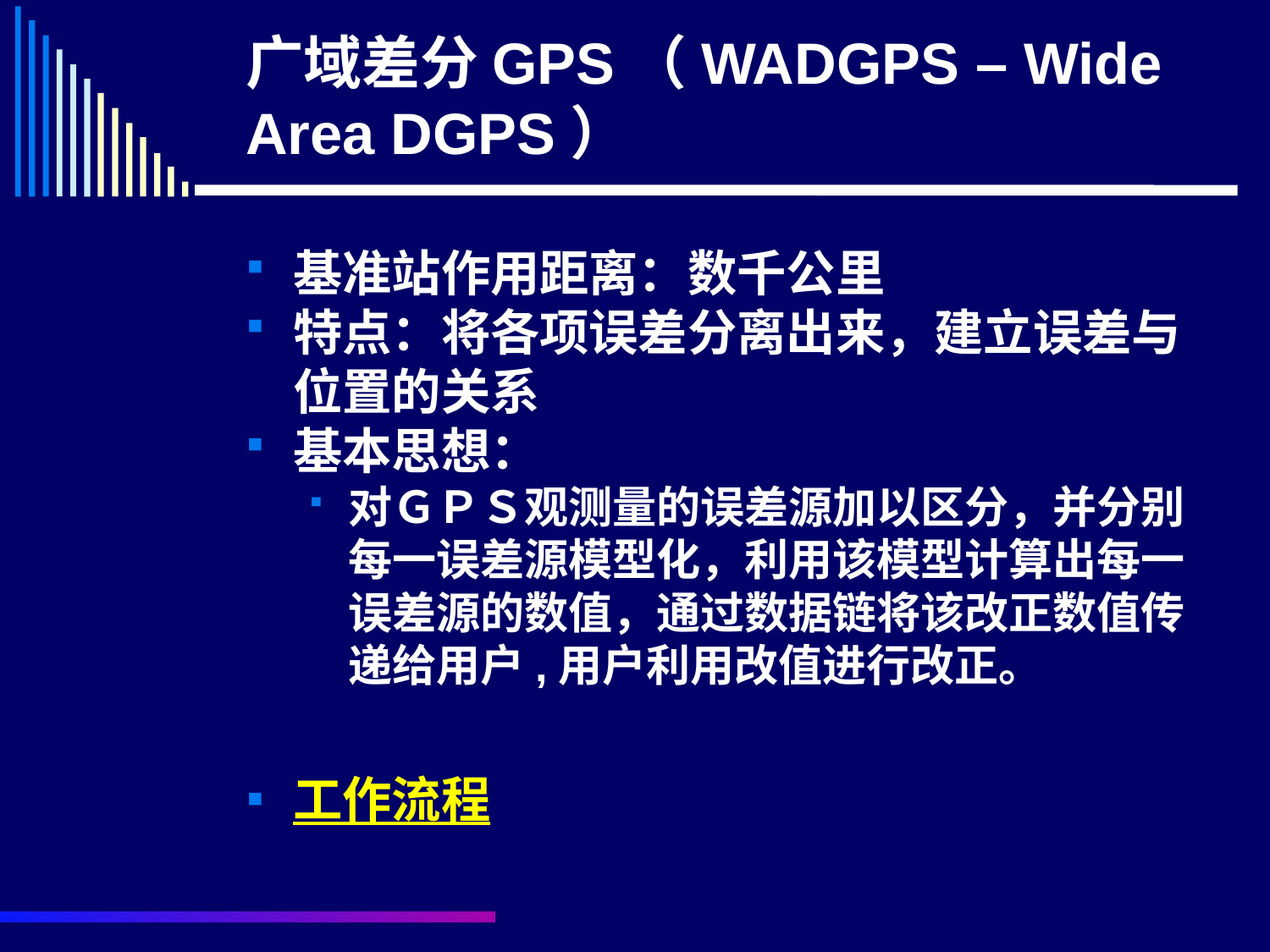

# 广域差分GPS（WADGPS – Wide Area DGPS）
基准站作用距离：数千公里
特点：将各项误差分离出来，建立误差与位置的关系
基本思想：
对ＧＰＳ观测量的误差源加以区分，并分别每一误差源模型化，利用该模型计算出每一误差源的数值，通过数据链将该改正数值传递给用户,用户利用改值进行改正。

工作流程